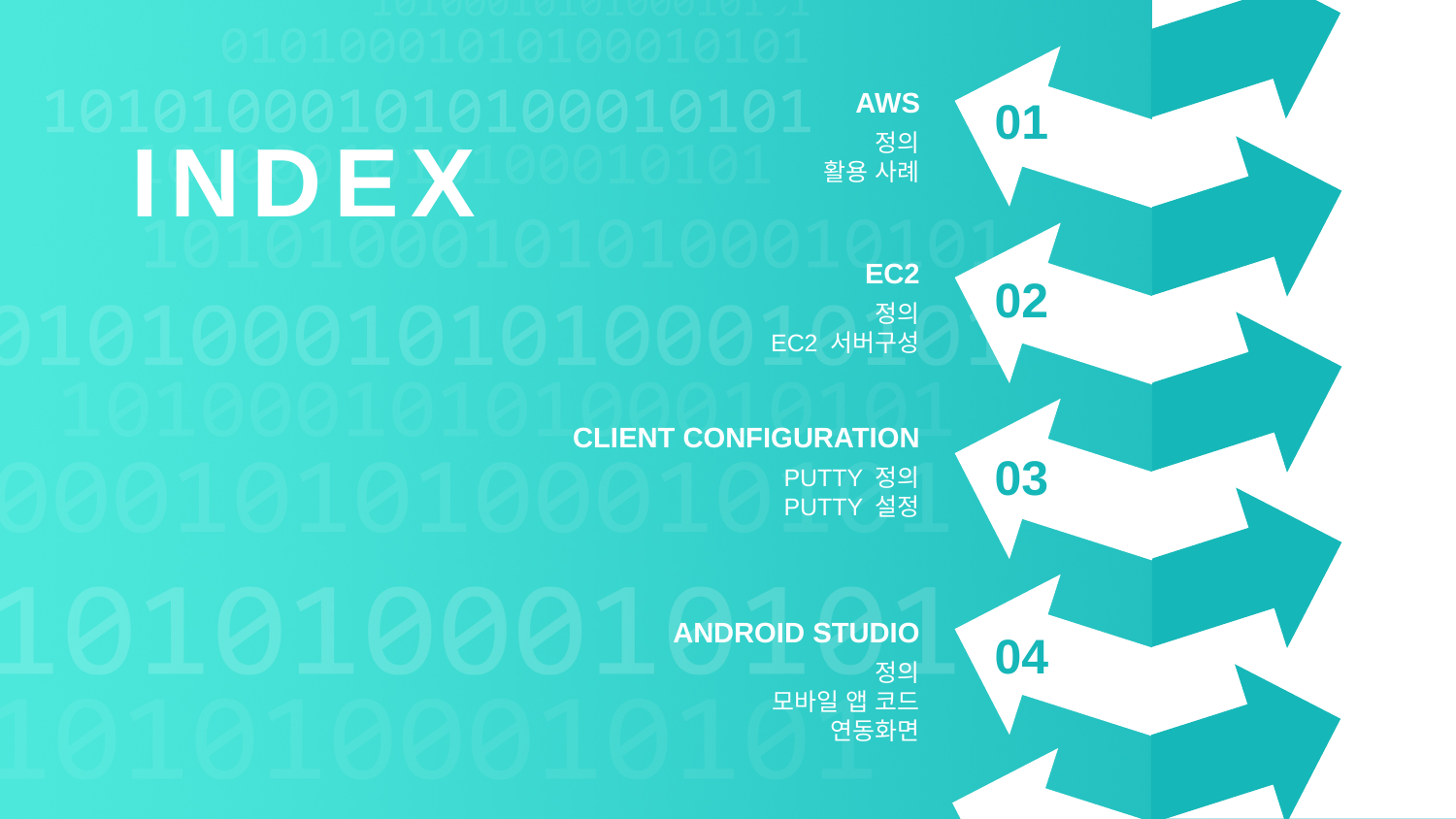

AWS
정의
활용 사례
01
INDEX

EC2
정의
EC2 서버구성
02

CLIENT CONFIGURATION
PUTTY 정의
PUTTY 설정
03

ANDROID STUDIO
정의
모바일 앱 코드
연동화면
04